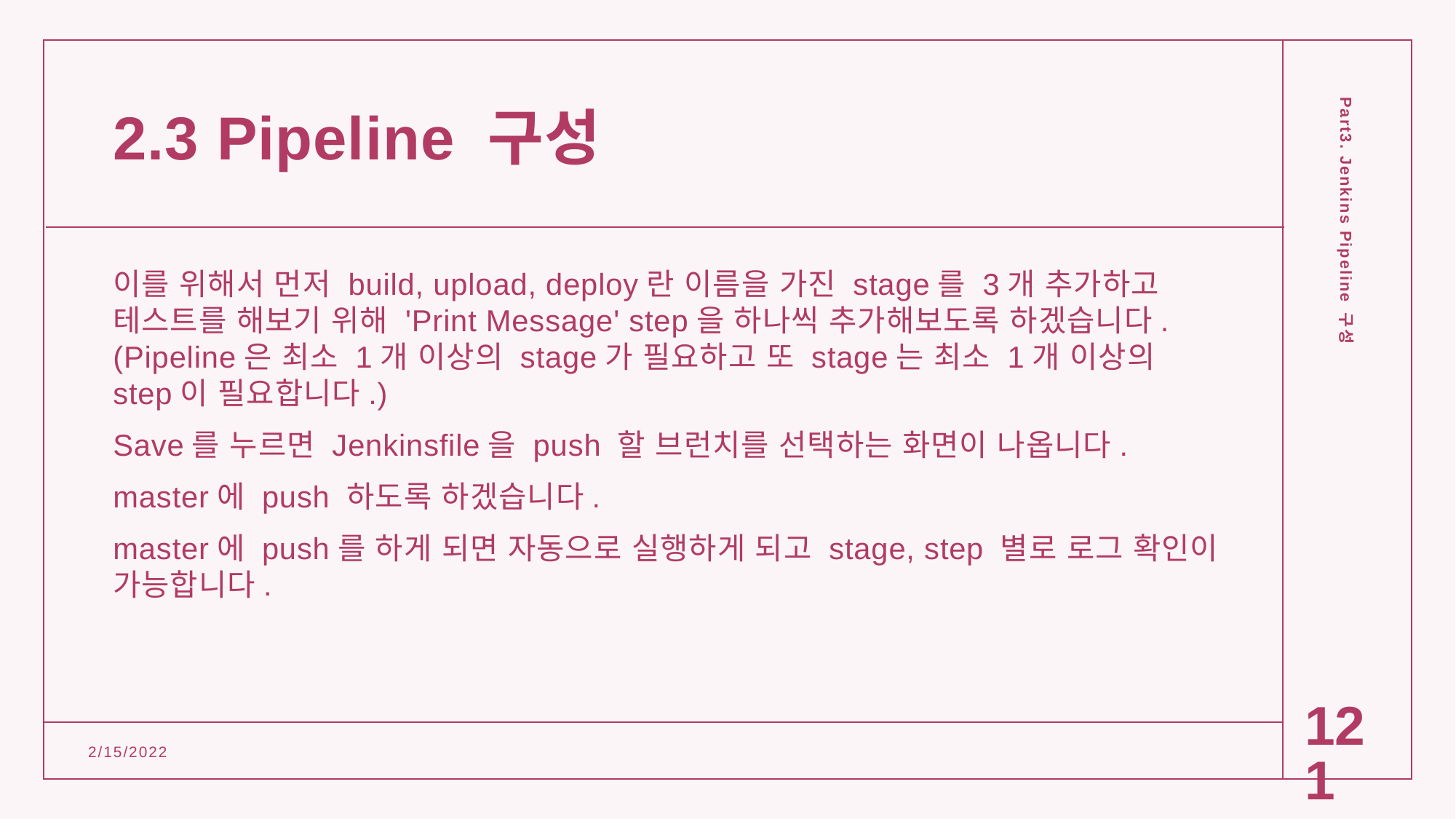

# 2.3 Pipeline 구성
이를 위해서 먼저 build, upload, deploy란 이름을 가진 stage를 3개 추가하고 테스트를 해보기 위해 'Print Message' step을 하나씩 추가해보도록 하겠습니다. (Pipeline은 최소 1개 이상의 stage가 필요하고 또 stage는 최소 1개 이상의 step이 필요합니다.)
Save를 누르면 Jenkinsfile을 push 할 브런치를 선택하는 화면이 나옵니다.
master에 push 하도록 하겠습니다.
master에 push를 하게 되면 자동으로 실행하게 되고 stage, step 별로 로그 확인이 가능합니다.
Part3. Jenkins Pipeline 구성
121
2/15/2022